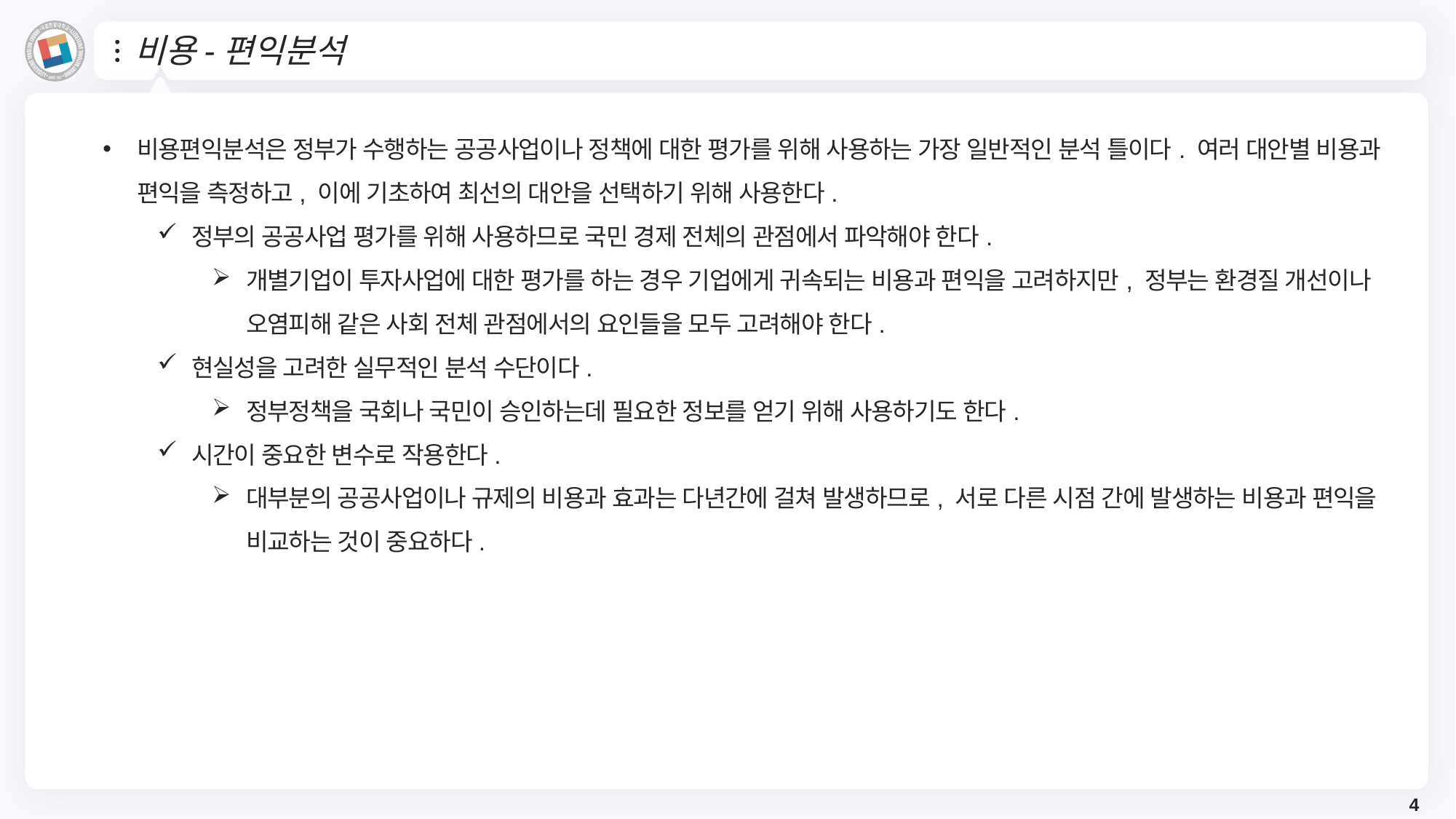

# 비용-편익분석
비용편익분석은 정부가 수행하는 공공사업이나 정책에 대한 평가를 위해 사용하는 가장 일반적인 분석 틀이다. 여러 대안별 비용과 편익을 측정하고, 이에 기초하여 최선의 대안을 선택하기 위해 사용한다.
정부의 공공사업 평가를 위해 사용하므로 국민 경제 전체의 관점에서 파악해야 한다.
개별기업이 투자사업에 대한 평가를 하는 경우 기업에게 귀속되는 비용과 편익을 고려하지만, 정부는 환경질 개선이나 오염피해 같은 사회 전체 관점에서의 요인들을 모두 고려해야 한다.
현실성을 고려한 실무적인 분석 수단이다.
정부정책을 국회나 국민이 승인하는데 필요한 정보를 얻기 위해 사용하기도 한다.
시간이 중요한 변수로 작용한다.
대부분의 공공사업이나 규제의 비용과 효과는 다년간에 걸쳐 발생하므로, 서로 다른 시점 간에 발생하는 비용과 편익을 비교하는 것이 중요하다.

4